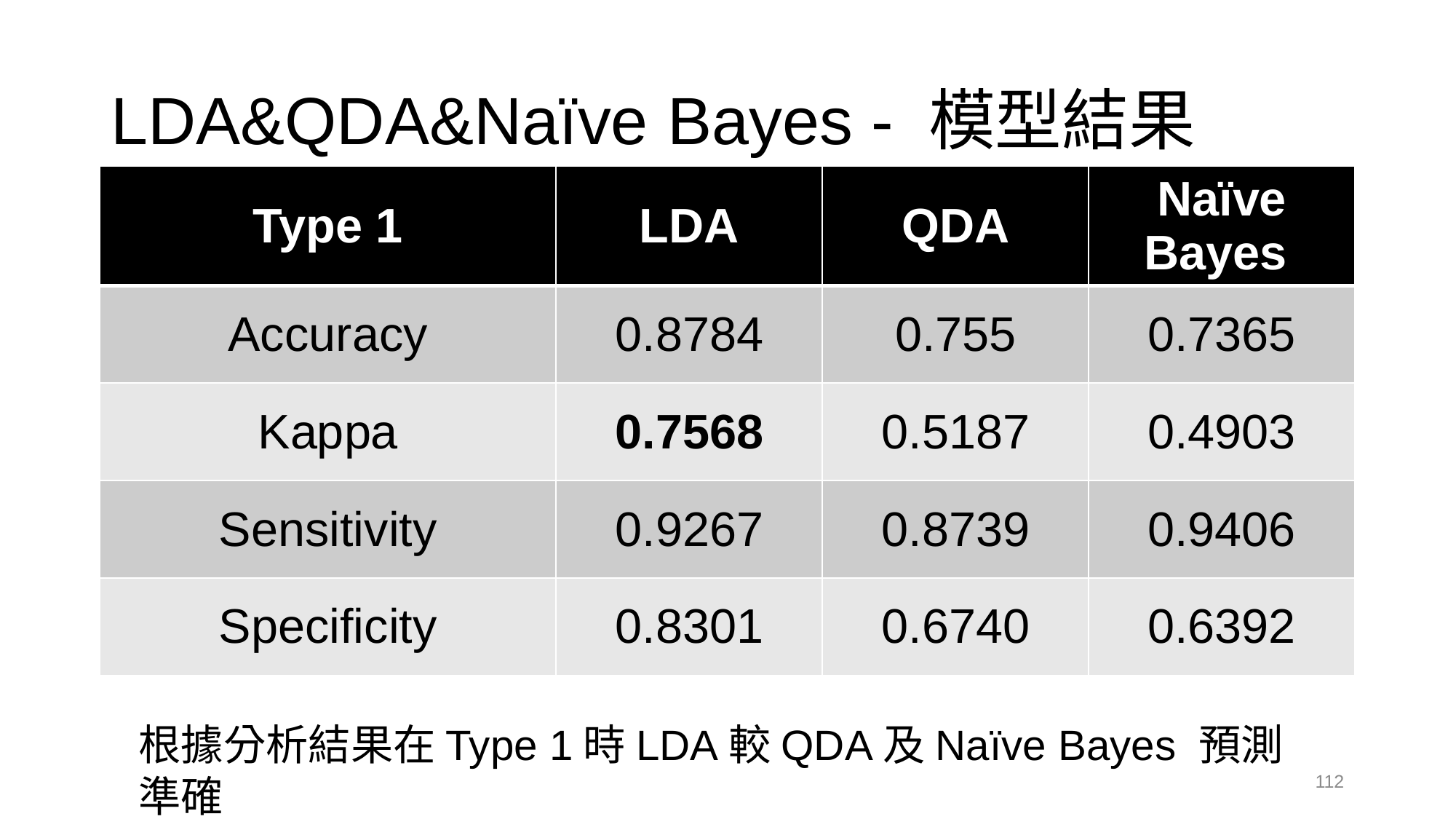

# LDA&QDA&Naïve Bayes - 模型結果
| Type 1 | LDA | QDA | Naïve Bayes |
| --- | --- | --- | --- |
| Accuracy | 0.8784 | 0.755 | 0.7365 |
| Kappa | 0.7568 | 0.5187 | 0.4903 |
| Sensitivity | 0.9267 | 0.8739 | 0.9406 |
| Specificity | 0.8301 | 0.6740 | 0.6392 |
根據分析結果在Type 1時LDA較QDA及Naïve Bayes 預測準確
112